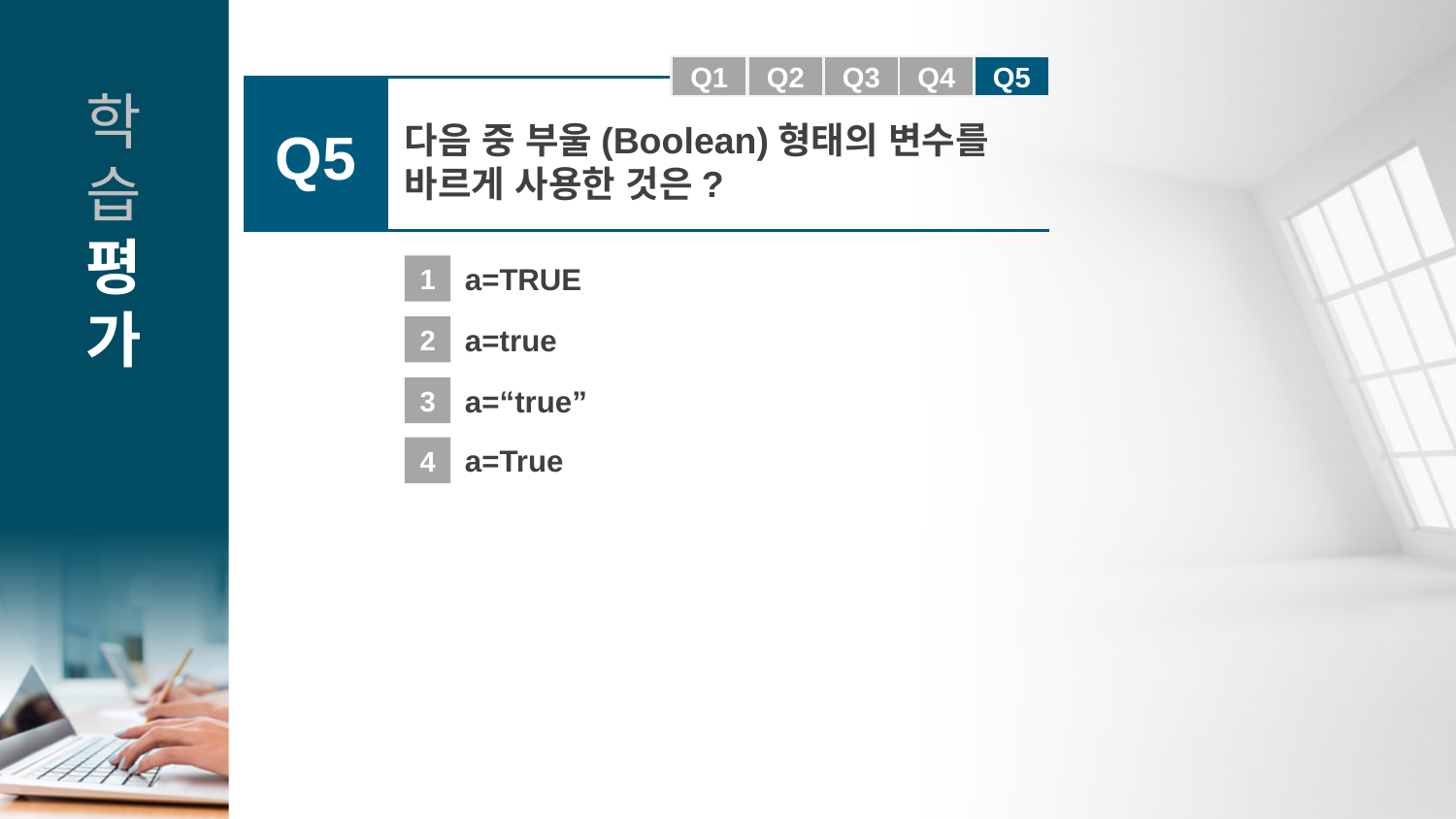

Q1
Q1
Q2
Q3
Q4
Q5
Q5
다음 중 부울(Boolean)형태의 변수를 바르게 사용한 것은?
1
a=TRUE
2
a=true
3
a=“true”
4
a=True